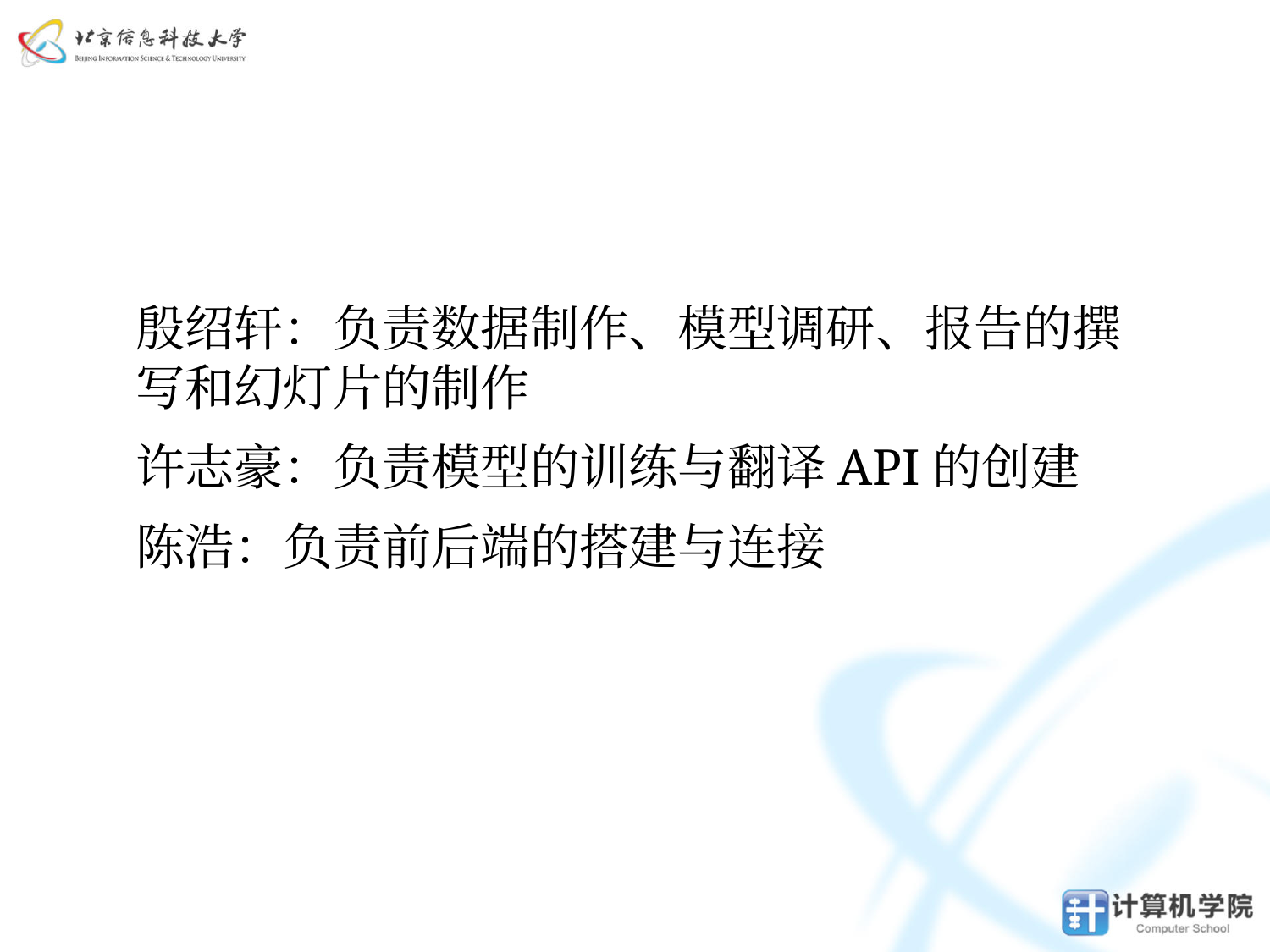

殷绍轩：负责数据制作、模型调研、报告的撰写和幻灯片的制作
许志豪：负责模型的训练与翻译API的创建
陈浩：负责前后端的搭建与连接